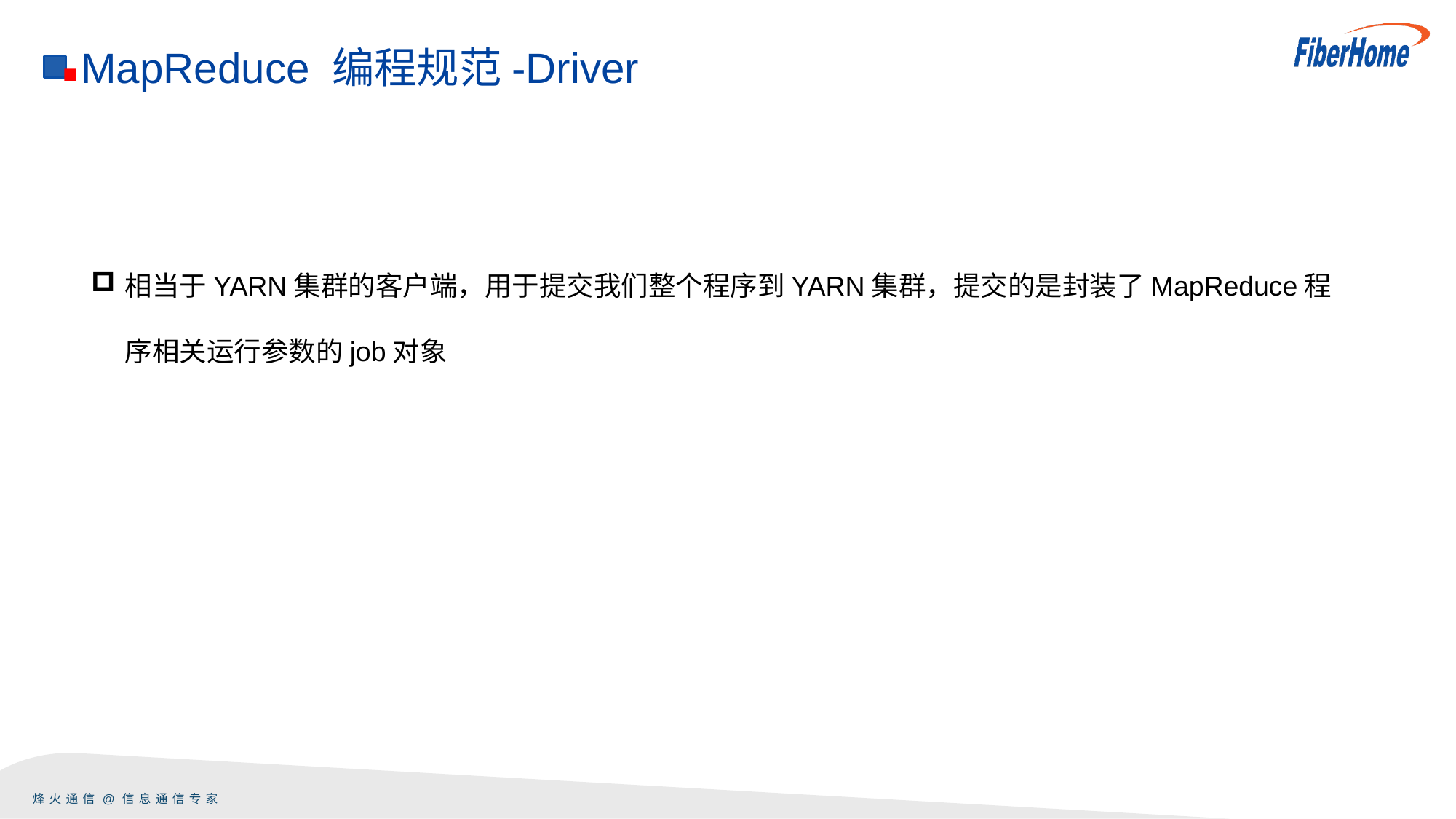

MapReduce 编程规范-Driver
相当于YARN集群的客户端，用于提交我们整个程序到YARN集群，提交的是封装了MapReduce程序相关运行参数的job对象